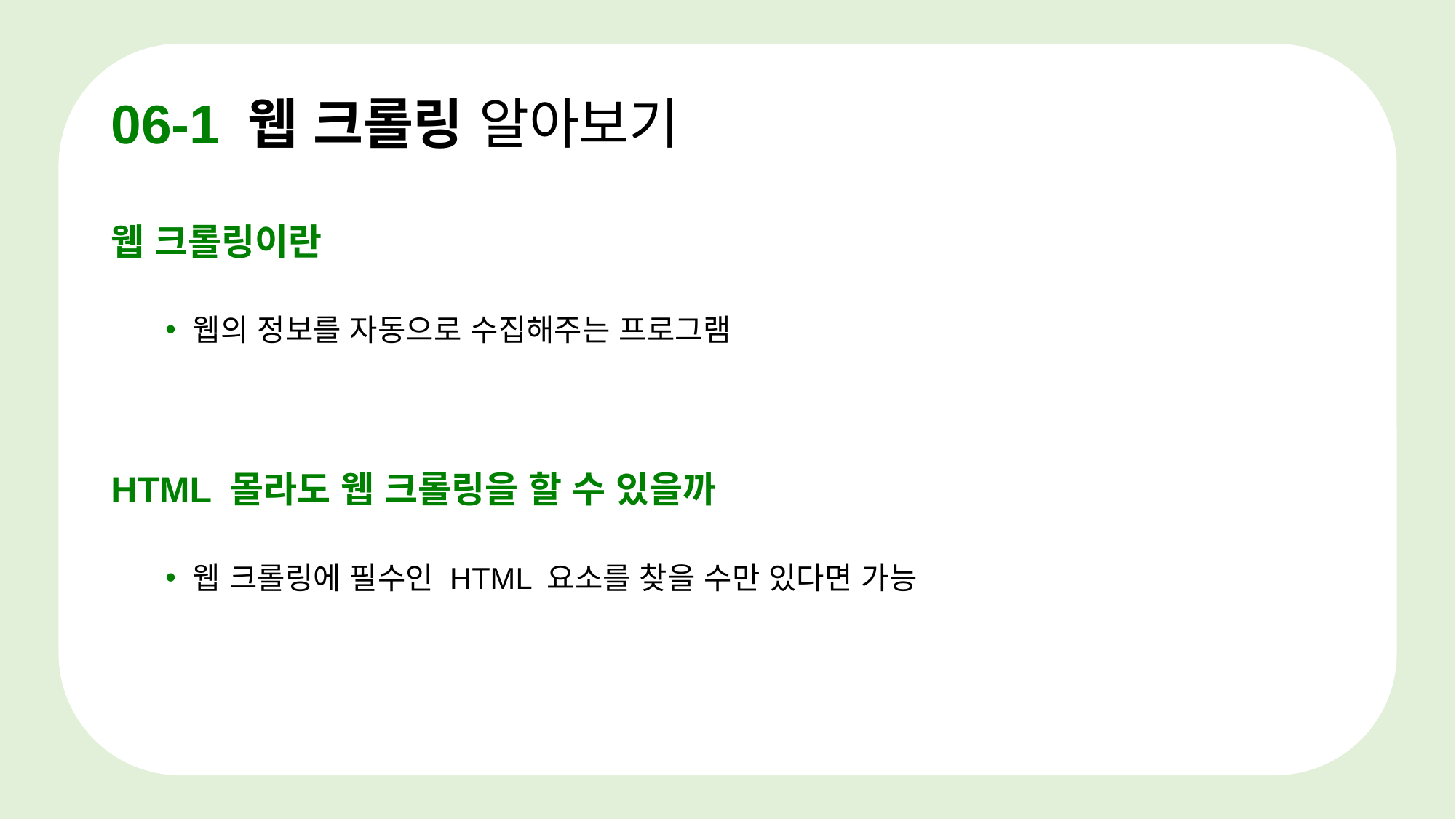

# 06-1 웹 크롤링 알아보기
웹 크롤링이란

웹의 정보를 자동으로 수집해주는 프로그램

HTML 몰라도 웹 크롤링을 할 수 있을까

웹 크롤링에 필수인 HTML 요소를 찾을 수만 있다면 가능